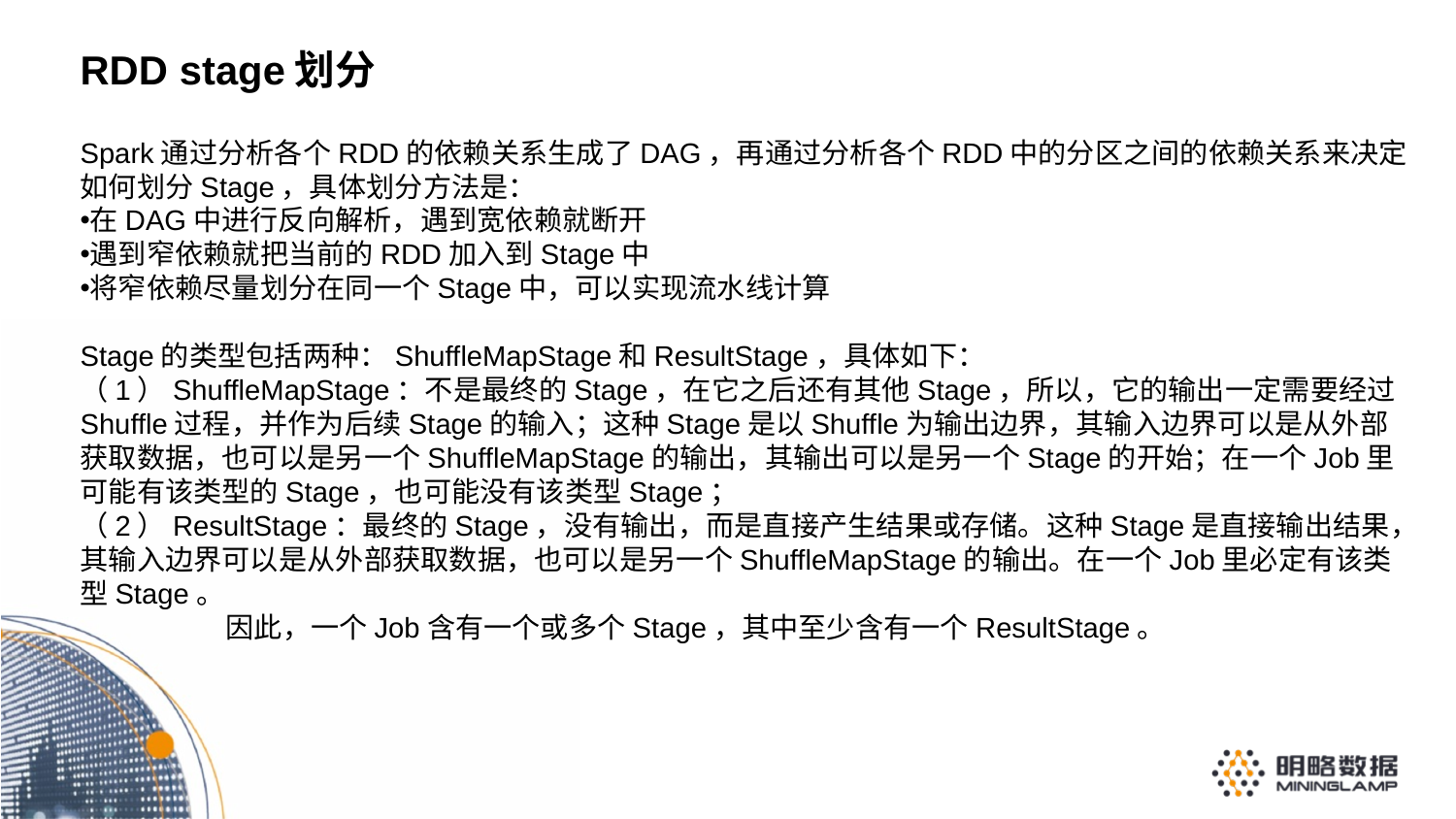

RDD stage划分
Spark通过分析各个RDD的依赖关系生成了DAG，再通过分析各个RDD中的分区之间的依赖关系来决定如何划分Stage，具体划分方法是：
在DAG中进行反向解析，遇到宽依赖就断开
遇到窄依赖就把当前的RDD加入到Stage中
将窄依赖尽量划分在同一个Stage中，可以实现流水线计算

Stage的类型包括两种：ShuffleMapStage和ResultStage，具体如下：
（1）ShuffleMapStage：不是最终的Stage，在它之后还有其他Stage，所以，它的输出一定需要经过Shuffle过程，并作为后续Stage的输入；这种Stage是以Shuffle为输出边界，其输入边界可以是从外部获取数据，也可以是另一个ShuffleMapStage的输出，其输出可以是另一个Stage的开始；在一个Job里可能有该类型的Stage，也可能没有该类型Stage；
（2）ResultStage：最终的Stage，没有输出，而是直接产生结果或存储。这种Stage是直接输出结果，其输入边界可以是从外部获取数据，也可以是另一个ShuffleMapStage的输出。在一个Job里必定有该类型Stage。
	因此，一个Job含有一个或多个Stage，其中至少含有一个ResultStage。

整体架构